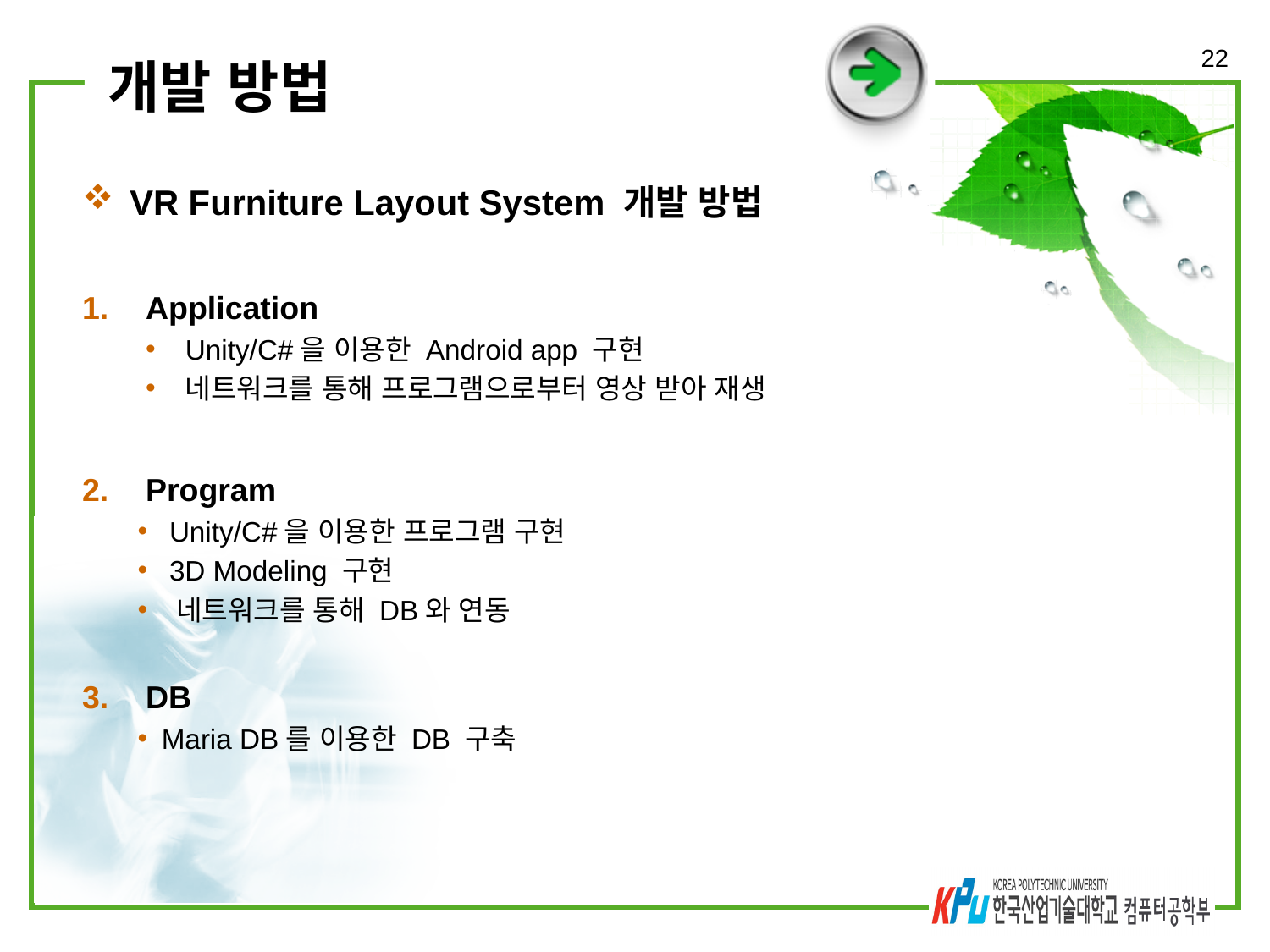

22
# 개발 방법

VR Furniture Layout System 개발 방법

Application
Unity/C#을 이용한 Android app 구현
네트워크를 통해 프로그램으로부터 영상 받아 재생

Program
 Unity/C#을 이용한 프로그램 구현
 3D Modeling 구현
 네트워크를 통해 DB와 연동

DB
Maria DB를 이용한 DB 구축